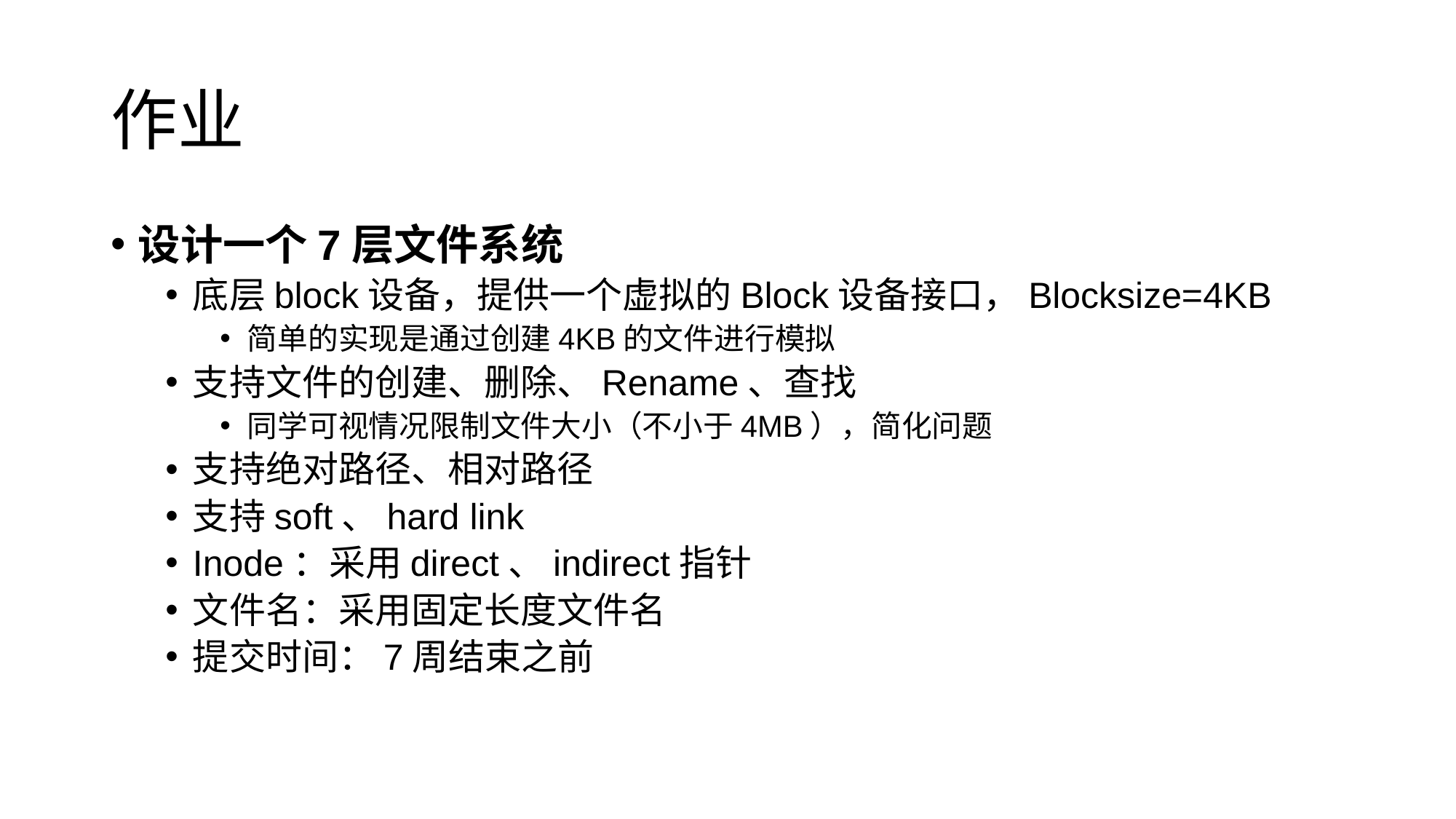

# 作业
设计一个7层文件系统
底层block设备，提供一个虚拟的Block设备接口，Blocksize=4KB
简单的实现是通过创建4KB的文件进行模拟
支持文件的创建、删除、Rename、查找
同学可视情况限制文件大小（不小于4MB），简化问题
支持绝对路径、相对路径
支持soft、hard link
Inode：采用direct、indirect指针
文件名：采用固定长度文件名
提交时间：7周结束之前